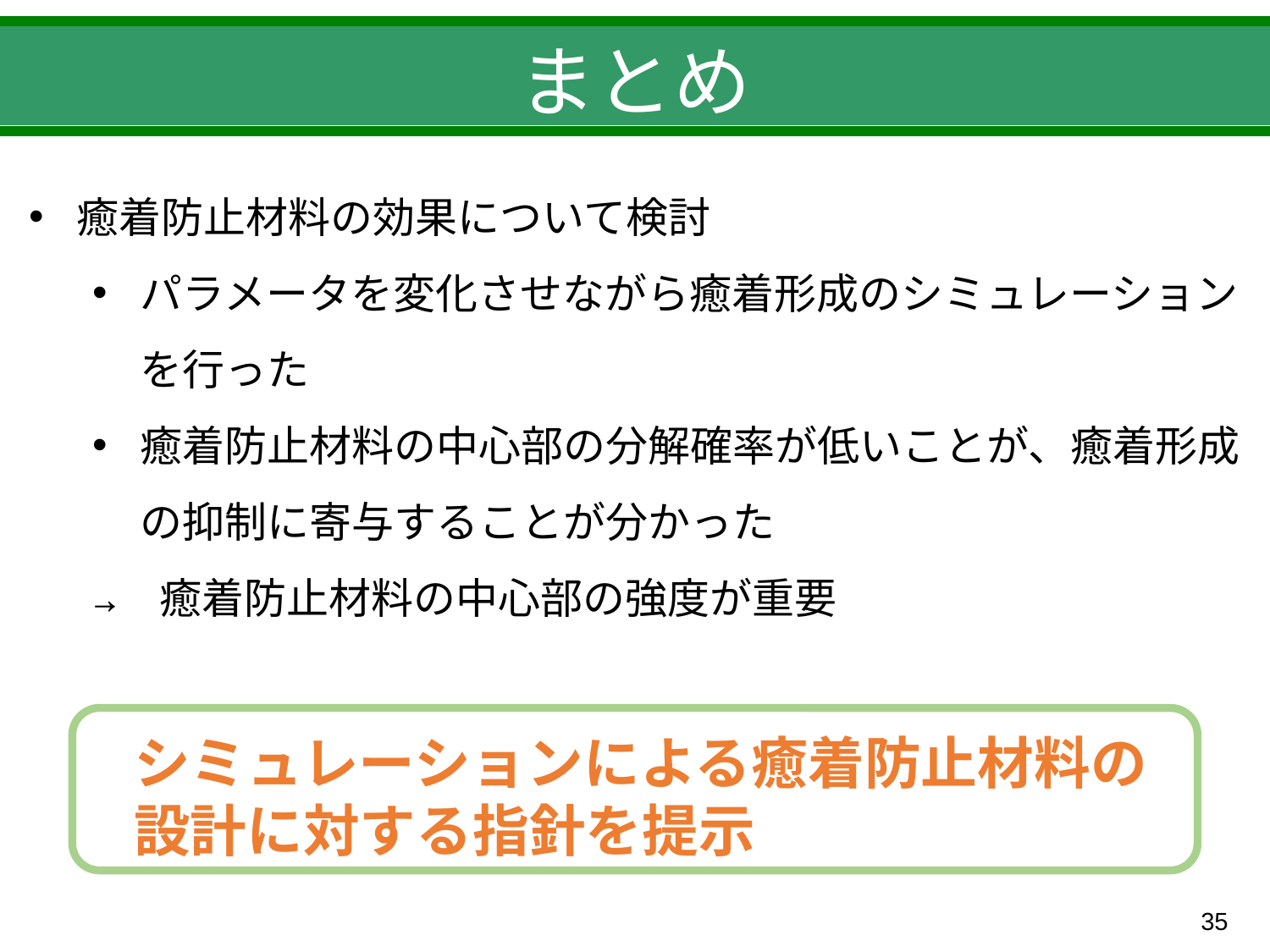

# まとめ
癒着防止材料の効果について検討
パラメータを変化させながら癒着形成のシミュレーションを行った
癒着防止材料の中心部の分解確率が低いことが、癒着形成の抑制に寄与することが分かった
 癒着防止材料の中心部の強度が重要

シミュレーションによる癒着防止材料の
設計に対する指針を提示
35